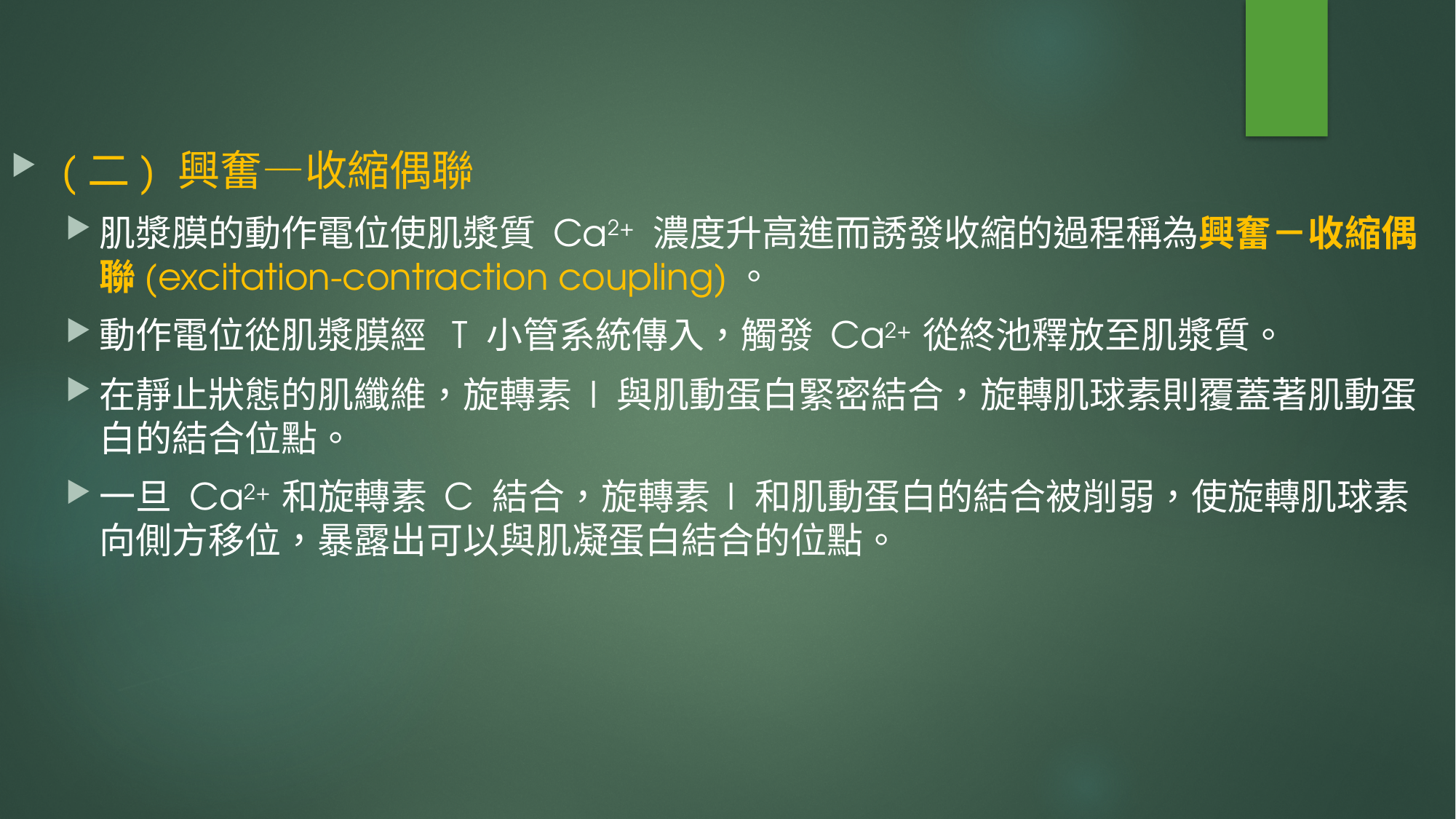

(二) 興奮—收縮偶聯
肌漿膜的動作電位使肌漿質 Ca2+ 濃度升高進而誘發收縮的過程稱為興奮－收縮偶聯(excitation-contraction coupling)。
動作電位從肌漿膜經  T 小管系統傳入，觸發 Ca2+ 從終池釋放至肌漿質。
在靜止狀態的肌纖維，旋轉素 I 與肌動蛋白緊密結合，旋轉肌球素則覆蓋著肌動蛋白的結合位點。
一旦 Ca2+ 和旋轉素 C 結合，旋轉素 I 和肌動蛋白的結合被削弱，使旋轉肌球素向側方移位，暴露出可以與肌凝蛋白結合的位點。